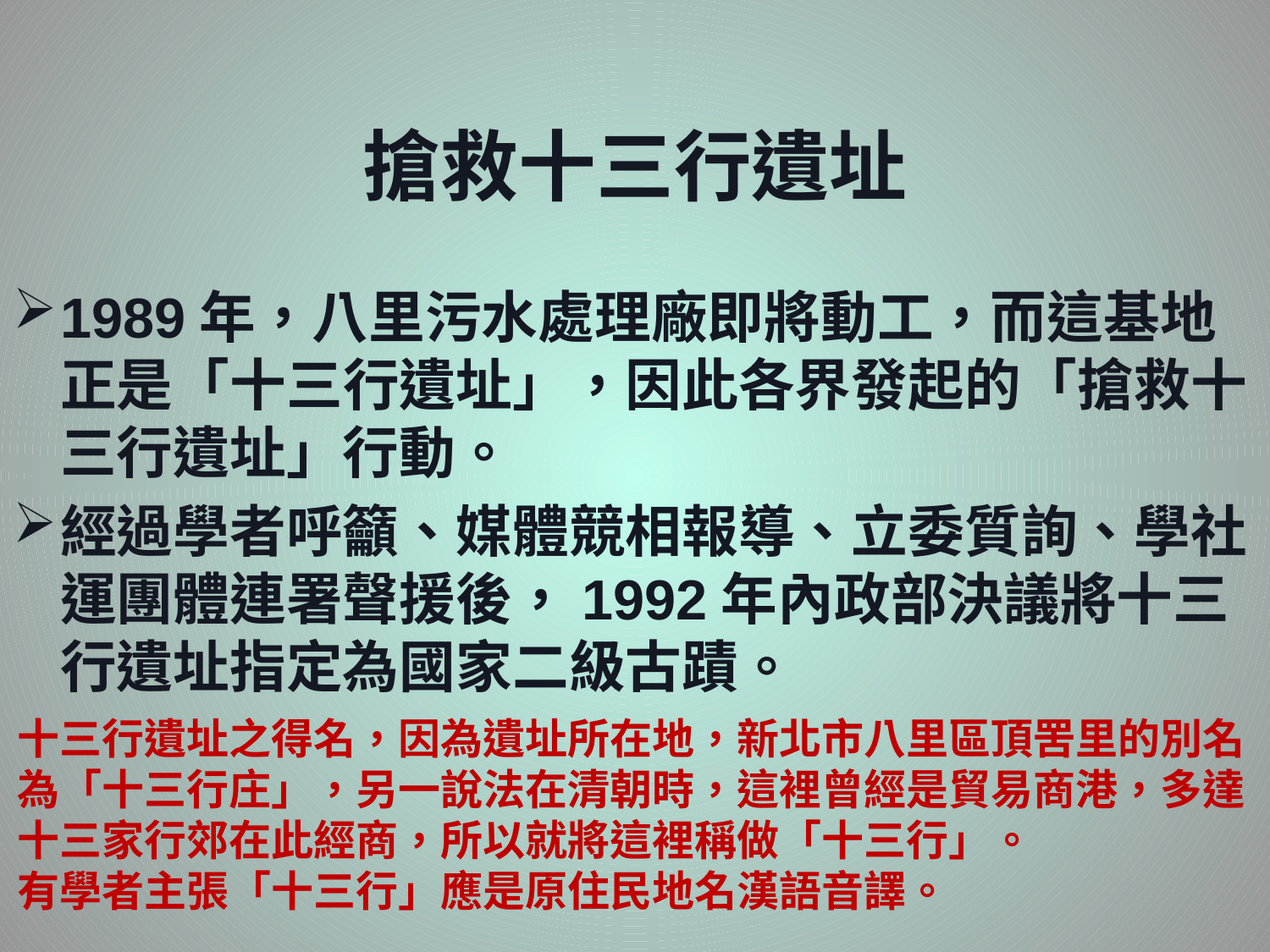

# 搶救十三行遺址
1989年，八里污水處理廠即將動工，而這基地正是「十三行遺址」，因此各界發起的「搶救十三行遺址」行動。
經過學者呼籲、媒體競相報導、立委質詢、學社運團體連署聲援後，1992年內政部決議將十三行遺址指定為國家二級古蹟。

十三行遺址之得名，因為遺址所在地，新北市八里區頂罟里的別名為「十三行庄」，另一說法在清朝時，這裡曾經是貿易商港，多達十三家行郊在此經商，所以就將這裡稱做「十三行」。
有學者主張「十三行」應是原住民地名漢語音譯。